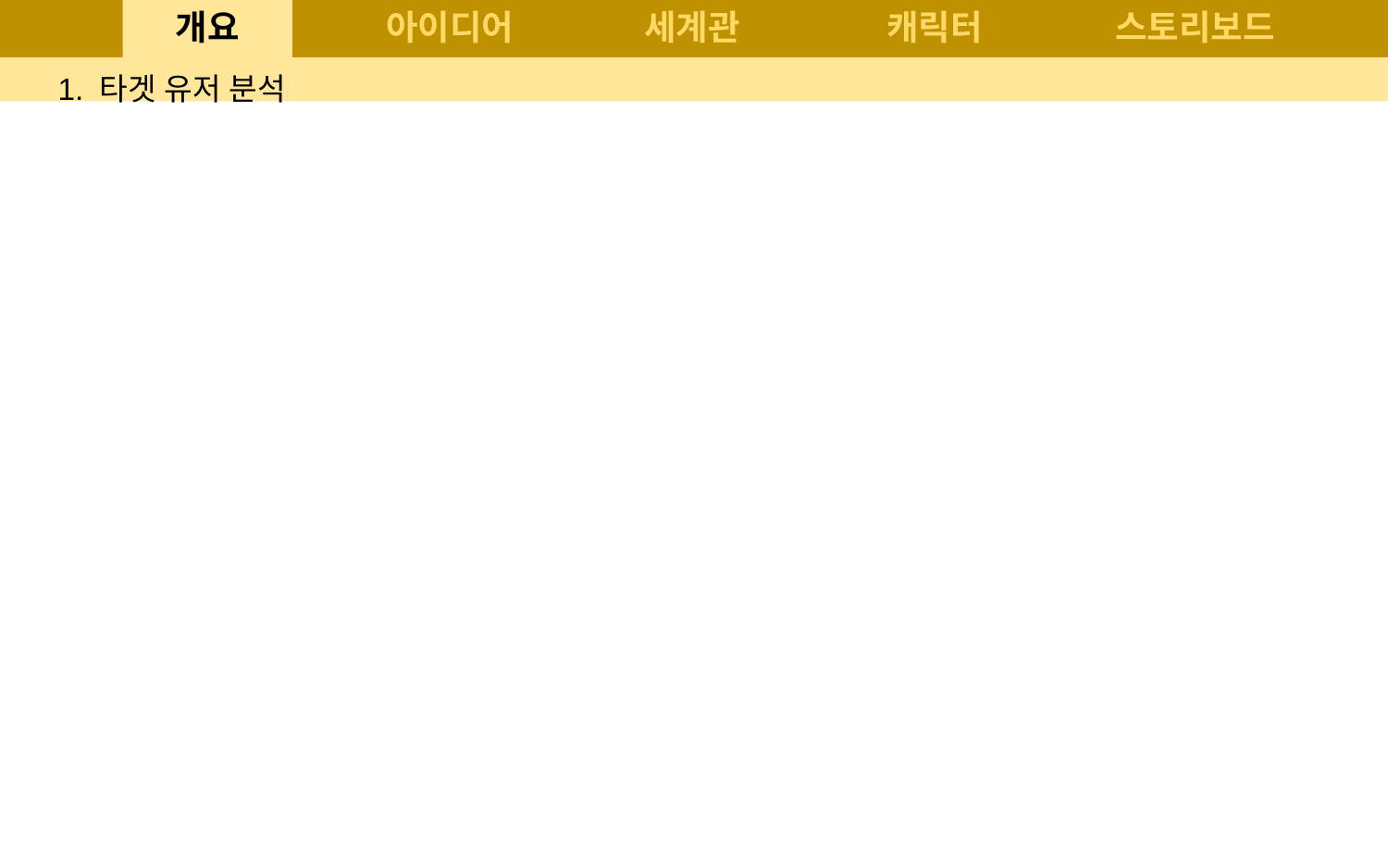

# 개요
아이디어
세계관
캐릭터
스토리보드
1. 타겟 유저 분석